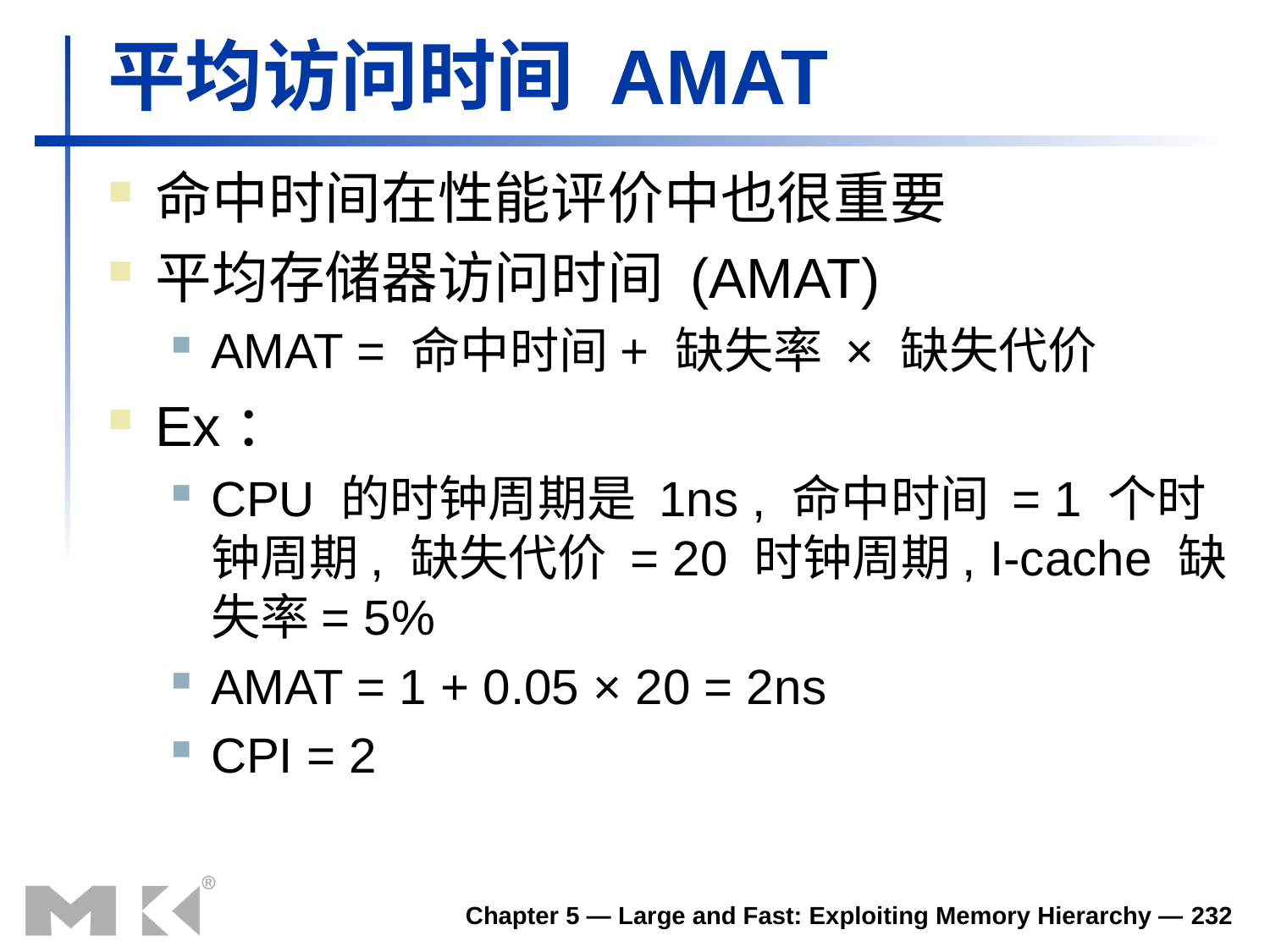

# 平均访问时间 AMAT
命中时间在性能评价中也很重要
平均存储器访问时间 (AMAT)
AMAT = 命中时间+ 缺失率 × 缺失代价
Ex：
CPU 的时钟周期是 1ns , 命中时间 = 1 个时钟周期, 缺失代价 = 20 时钟周期, I-cache 缺失率= 5%
AMAT = 1 + 0.05 × 20 = 2ns
CPI = 2
Chapter 5 — Large and Fast: Exploiting Memory Hierarchy — 232